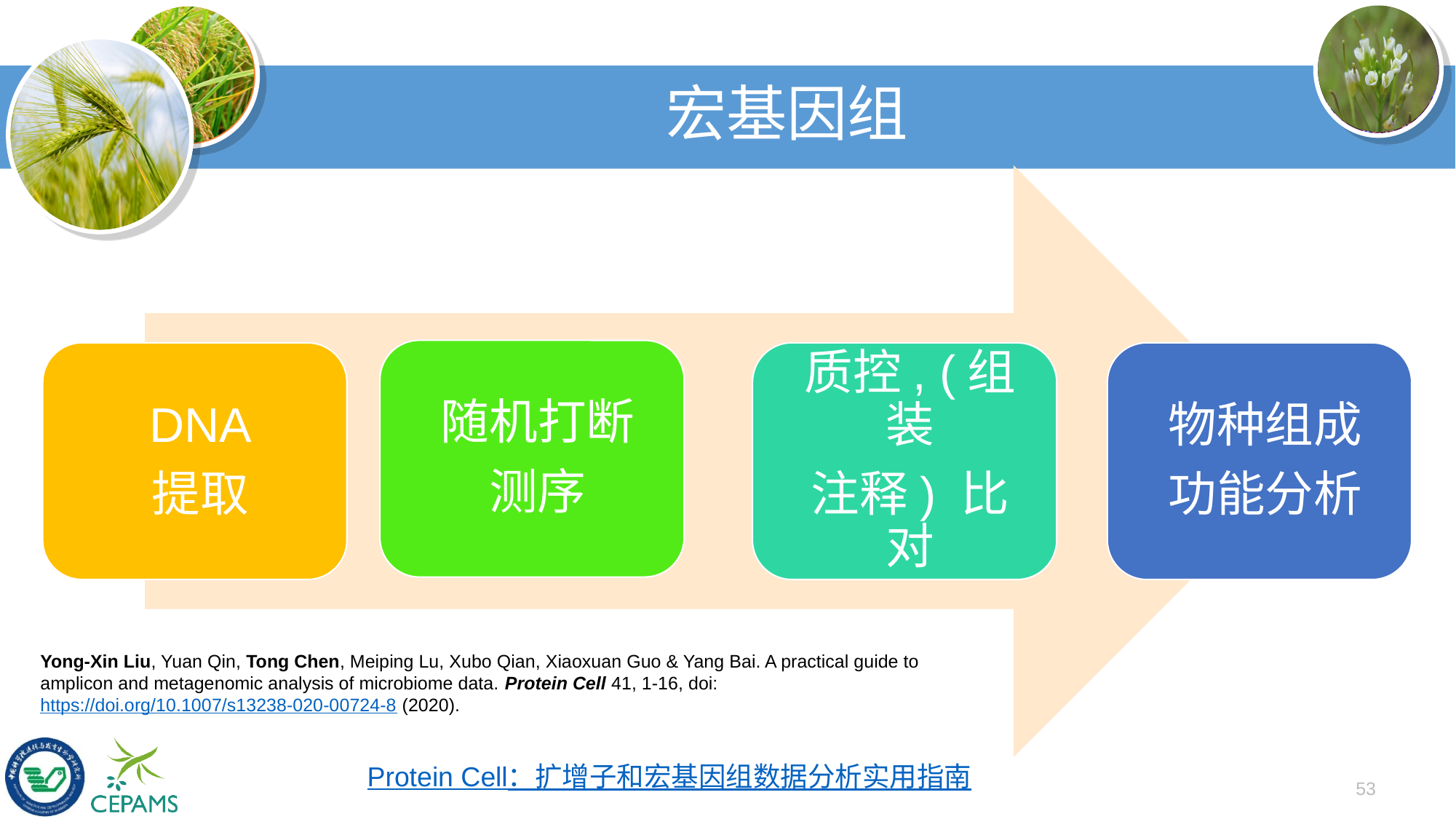

# 宏基因组
DNA
提取
随机打断
测序
质控, (组装
注释) 比对
物种组成
功能分析
Yong-Xin Liu, Yuan Qin, Tong Chen, Meiping Lu, Xubo Qian, Xiaoxuan Guo & Yang Bai. A practical guide to amplicon and metagenomic analysis of microbiome data. Protein Cell 41, 1-16, doi: https://doi.org/10.1007/s13238-020-00724-8 (2020).
Protein Cell：扩增子和宏基因组数据分析实用指南
53